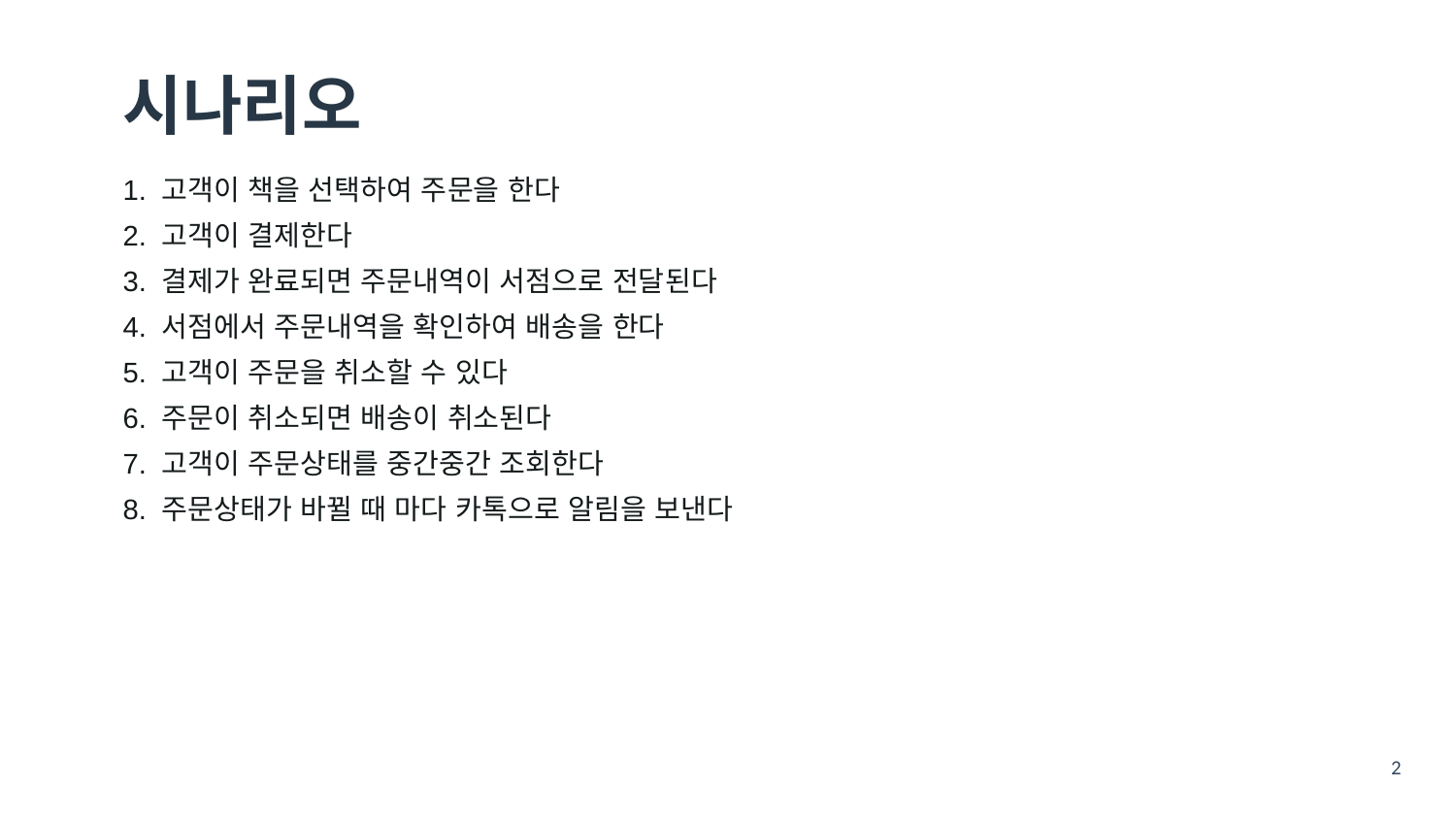

# 시나리오
1. 고객이 책을 선택하여 주문을 한다
2. 고객이 결제한다
3. 결제가 완료되면 주문내역이 서점으로 전달된다
4. 서점에서 주문내역을 확인하여 배송을 한다
5. 고객이 주문을 취소할 수 있다
6. 주문이 취소되면 배송이 취소된다
7. 고객이 주문상태를 중간중간 조회한다
8. 주문상태가 바뀔 때 마다 카톡으로 알림을 보낸다